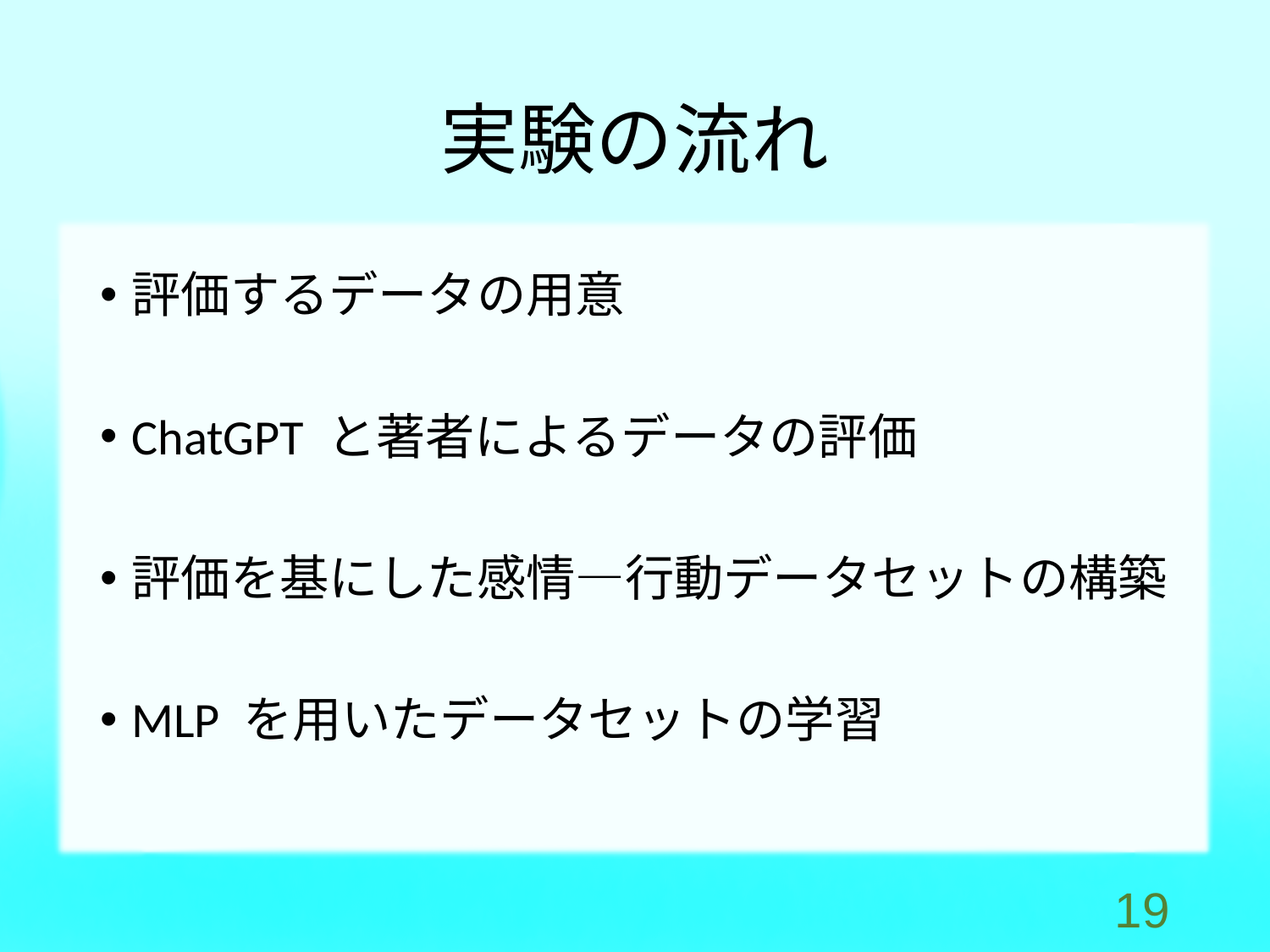

# 実験の流れ
評価するデータの用意

ChatGPT と著者によるデータの評価

評価を基にした感情―行動データセットの構築

MLP を用いたデータセットの学習
19